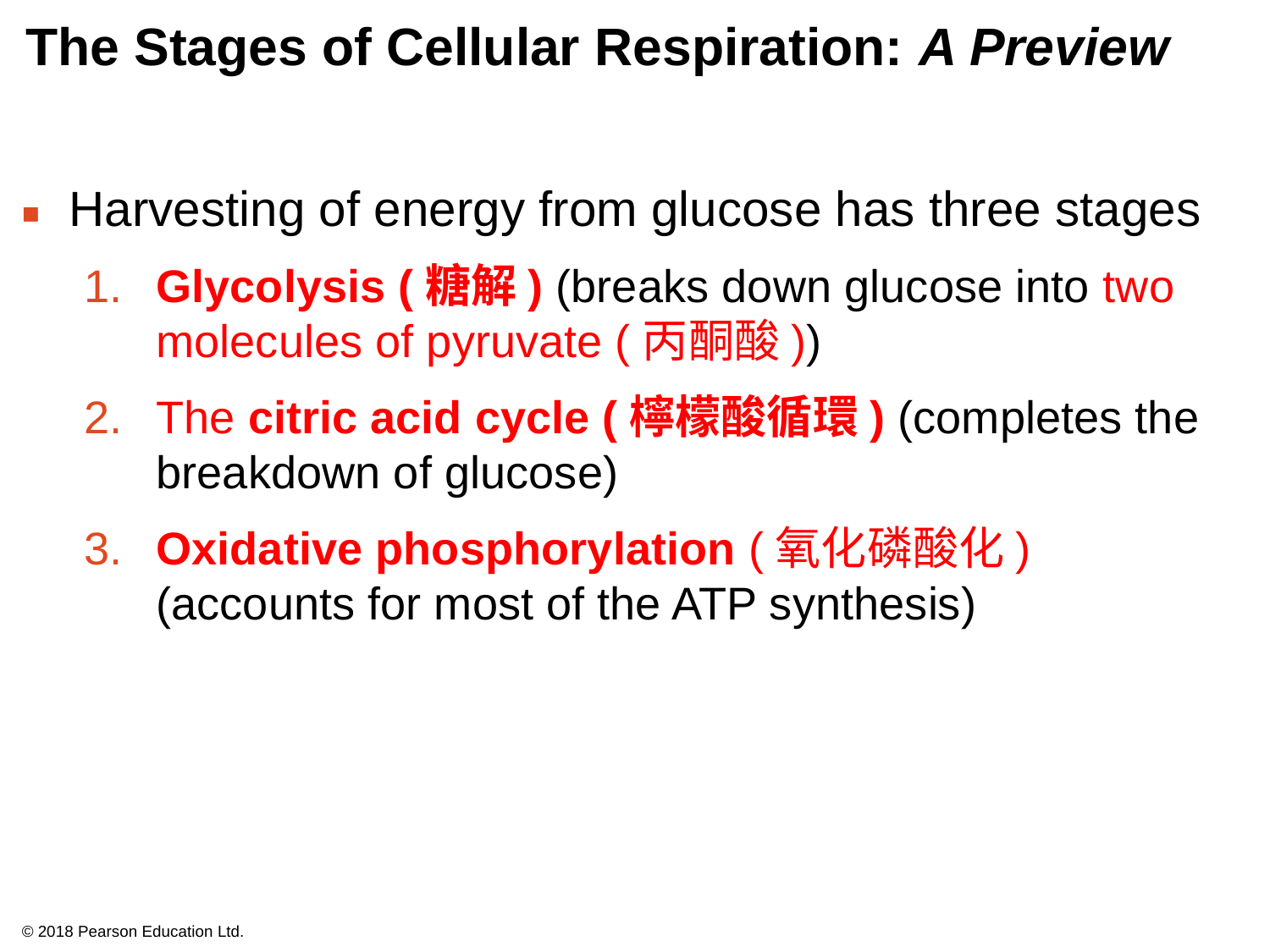

# The Stages of Cellular Respiration: A Preview
Harvesting of energy from glucose has three stages
​Glycolysis (糖解) (breaks down glucose into two molecules of pyruvate (丙酮酸))
The citric acid cycle (檸檬酸循環) (completes the breakdown of glucose)
​Oxidative phosphorylation (氧化磷酸化) (accounts for most of the ATP synthesis)

© 2018 Pearson Education Ltd.